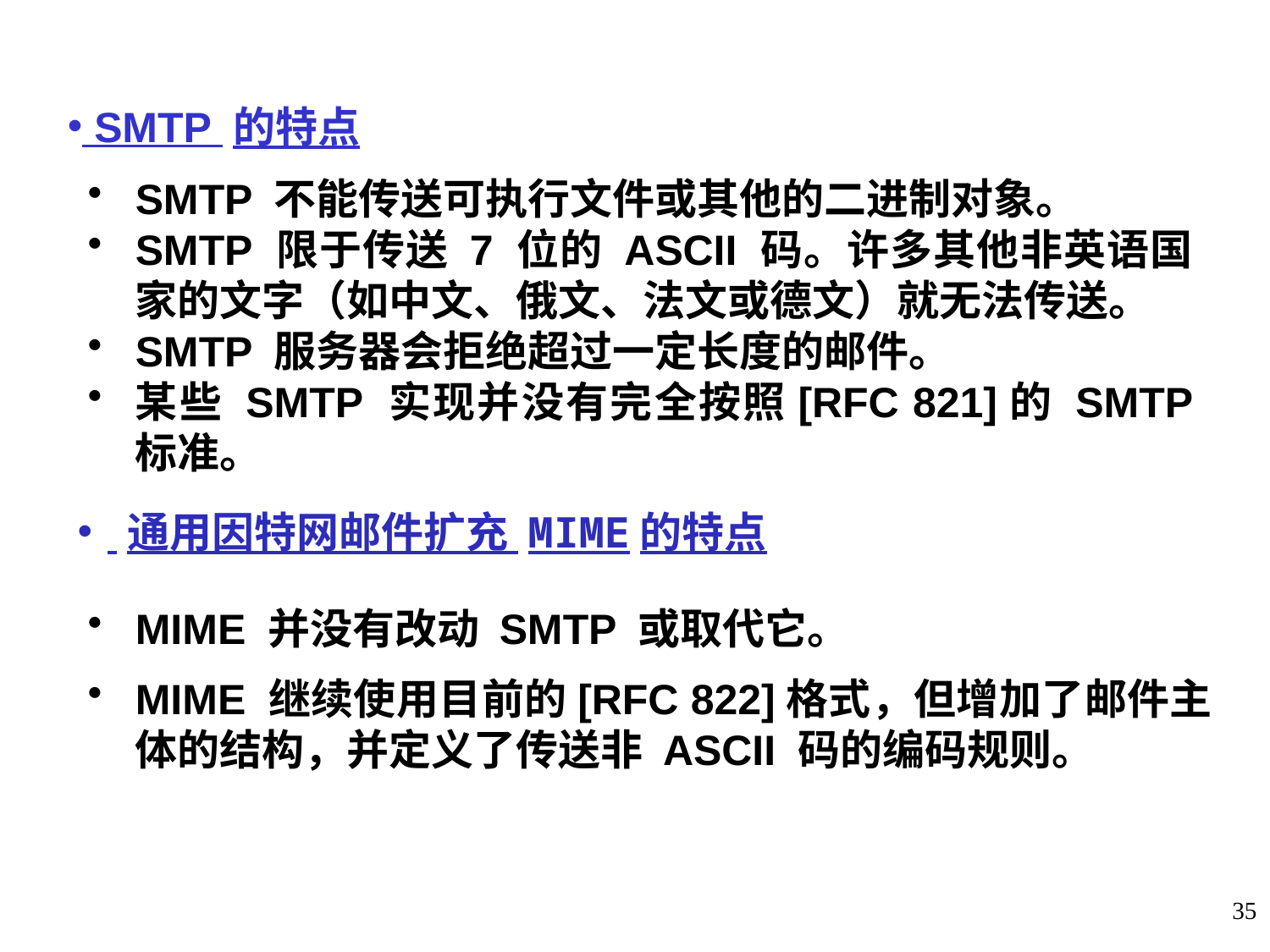

SMTP 的特点
SMTP 不能传送可执行文件或其他的二进制对象。
SMTP 限于传送 7 位的 ASCII 码。许多其他非英语国家的文字（如中文、俄文、法文或德文）就无法传送。
SMTP 服务器会拒绝超过一定长度的邮件。
某些 SMTP 实现并没有完全按照[RFC 821]的 SMTP 标准。
 通用因特网邮件扩充 MIME的特点
MIME 并没有改动 SMTP 或取代它。
MIME 继续使用目前的[RFC 822]格式，但增加了邮件主体的结构，并定义了传送非 ASCII 码的编码规则。
35